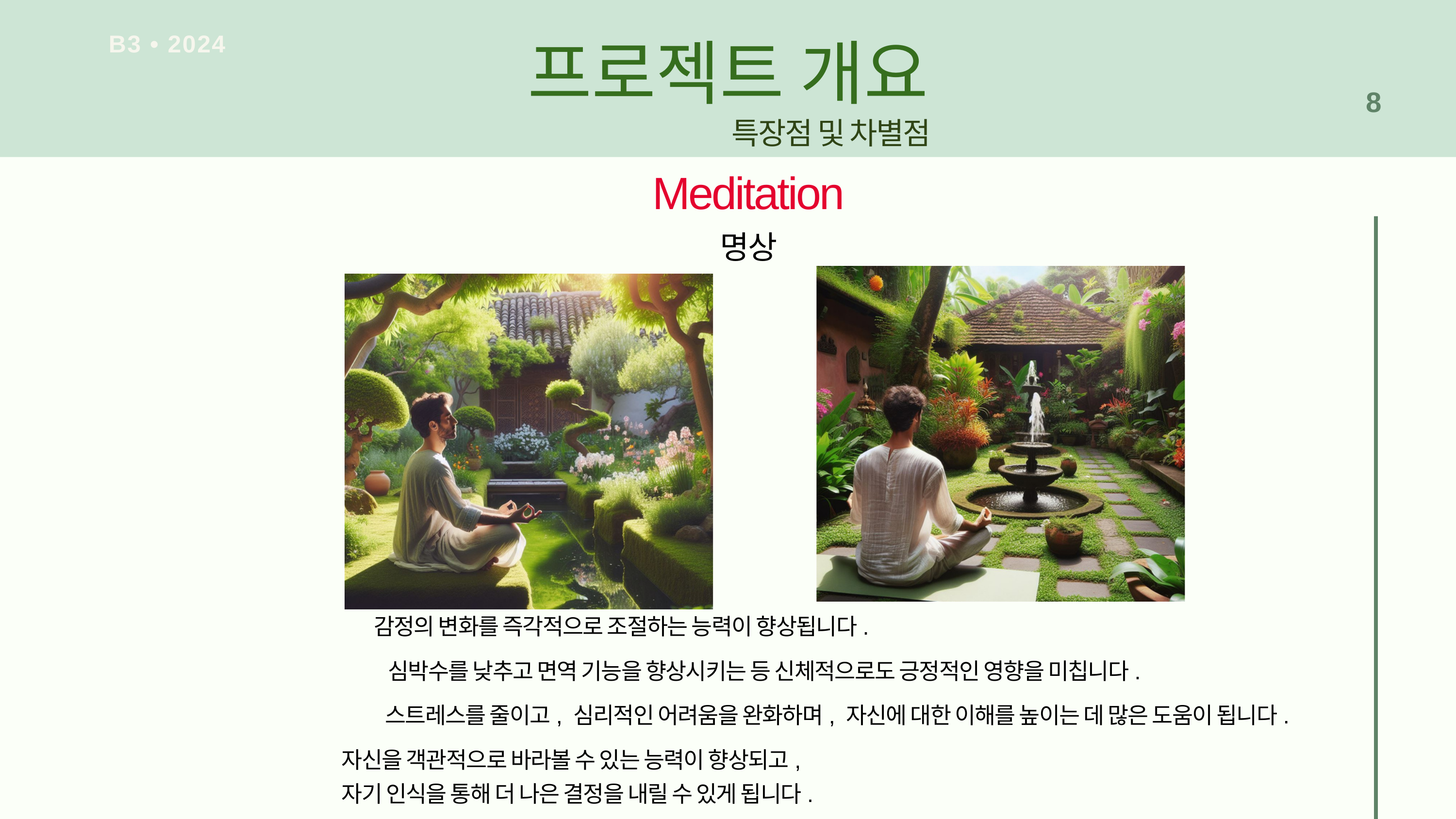

프로젝트 개요
B3 • 2024
8

특장점 및 차별점
Meditation
명상

감정의 변화를 즉각적으로 조절하는 능력이 향상됩니다.
심박수를 낮추고 면역 기능을 향상시키는 등 신체적으로도 긍정적인 영향을 미칩니다.
스트레스를 줄이고, 심리적인 어려움을 완화하며, 자신에 대한 이해를 높이는 데 많은 도움이 됩니다.
자신을 객관적으로 바라볼 수 있는 능력이 향상되고,
자기 인식을 통해 더 나은 결정을 내릴 수 있게 됩니다.